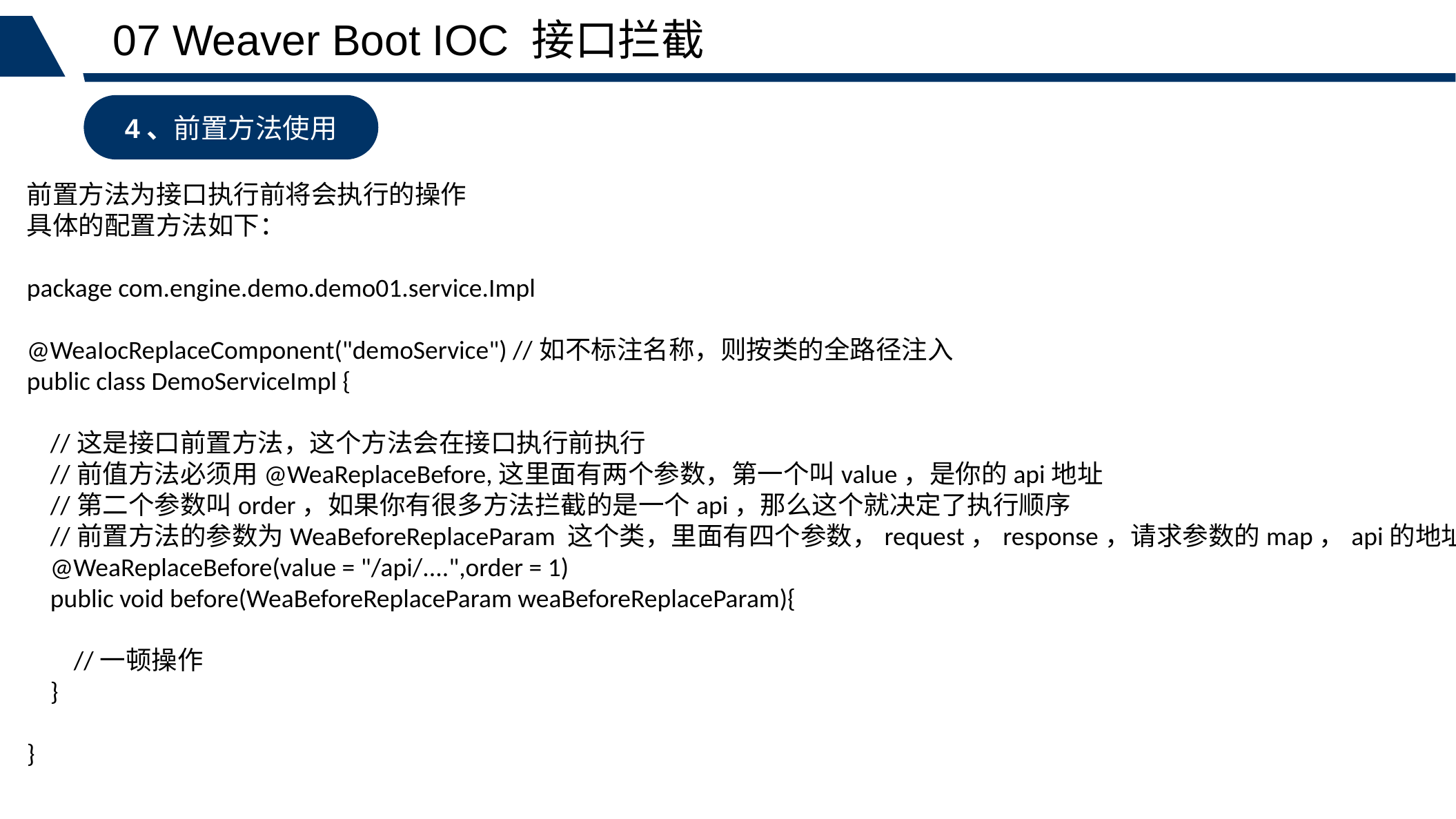

07 Weaver Boot IOC 接口拦截

4、前置方法使用
前置方法为接口执行前将会执行的操作
具体的配置方法如下：

package com.engine.demo.demo01.service.Impl

@WeaIocReplaceComponent("demoService") //如不标注名称，则按类的全路径注入
public class DemoServiceImpl {

    //这是接口前置方法，这个方法会在接口执行前执行
    //前值方法必须用@WeaReplaceBefore,这里面有两个参数，第一个叫value，是你的api地址
    //第二个参数叫order，如果你有很多方法拦截的是一个api，那么这个就决定了执行顺序
    //前置方法的参数为WeaBeforeReplaceParam 这个类，里面有四个参数，request，response，请求参数的map，api的地址
    @WeaReplaceBefore(value = "/api/....",order = 1)
    public void before(WeaBeforeReplaceParam weaBeforeReplaceParam){

        //一顿操作
    }

}